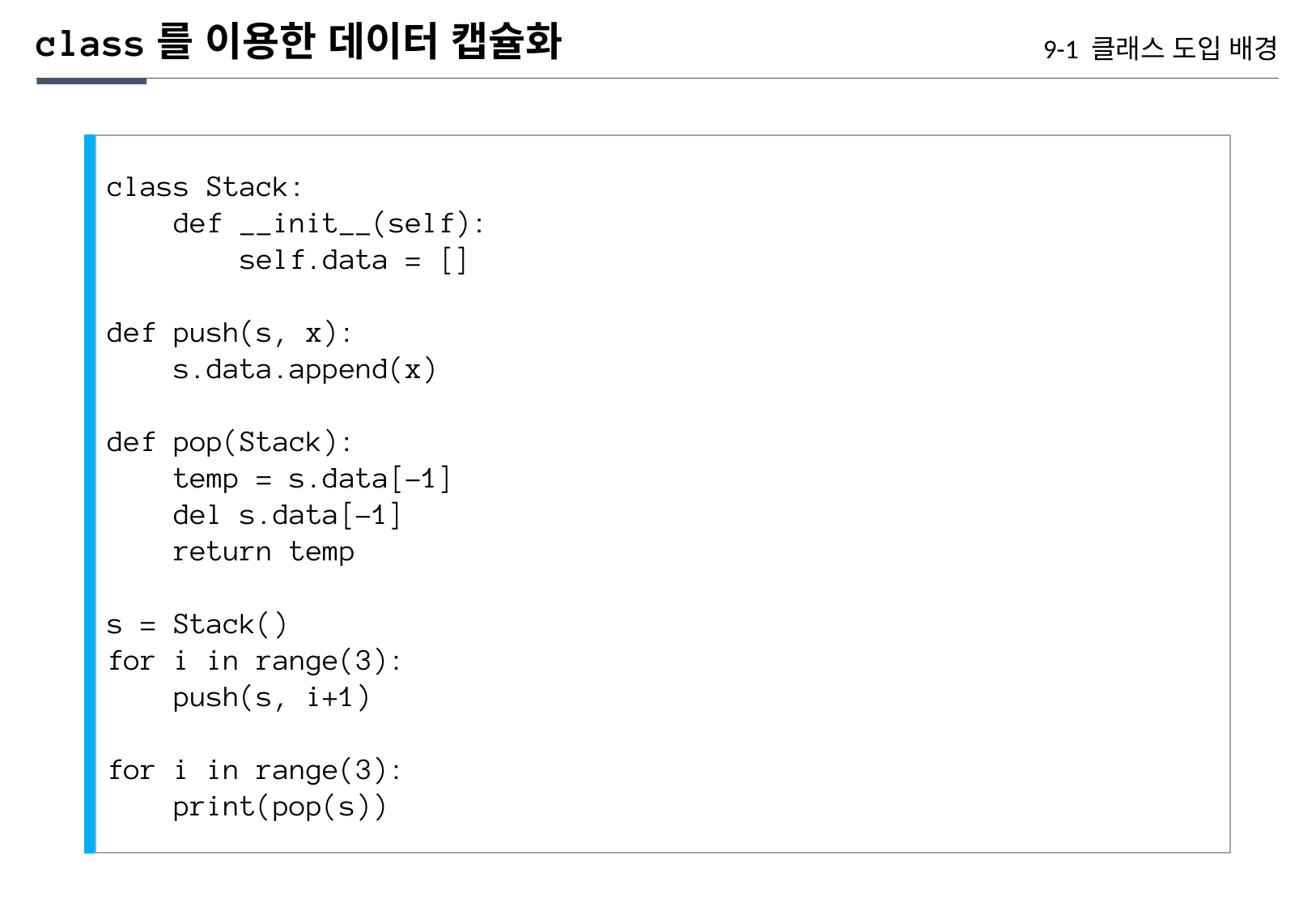

class를 이용한 데이터 캡슐화
9-1 클래스 도입 배경

class Stack:
    def __init__(self):
        self.data = []

def push(s, x):
    s.data.append(x)

def pop(Stack):
    temp = s.data[-1]
    del s.data[-1]
    return temp

s = Stack()
for i in range(3):
    push(s, i+1)

for i in range(3):
    print(pop(s))